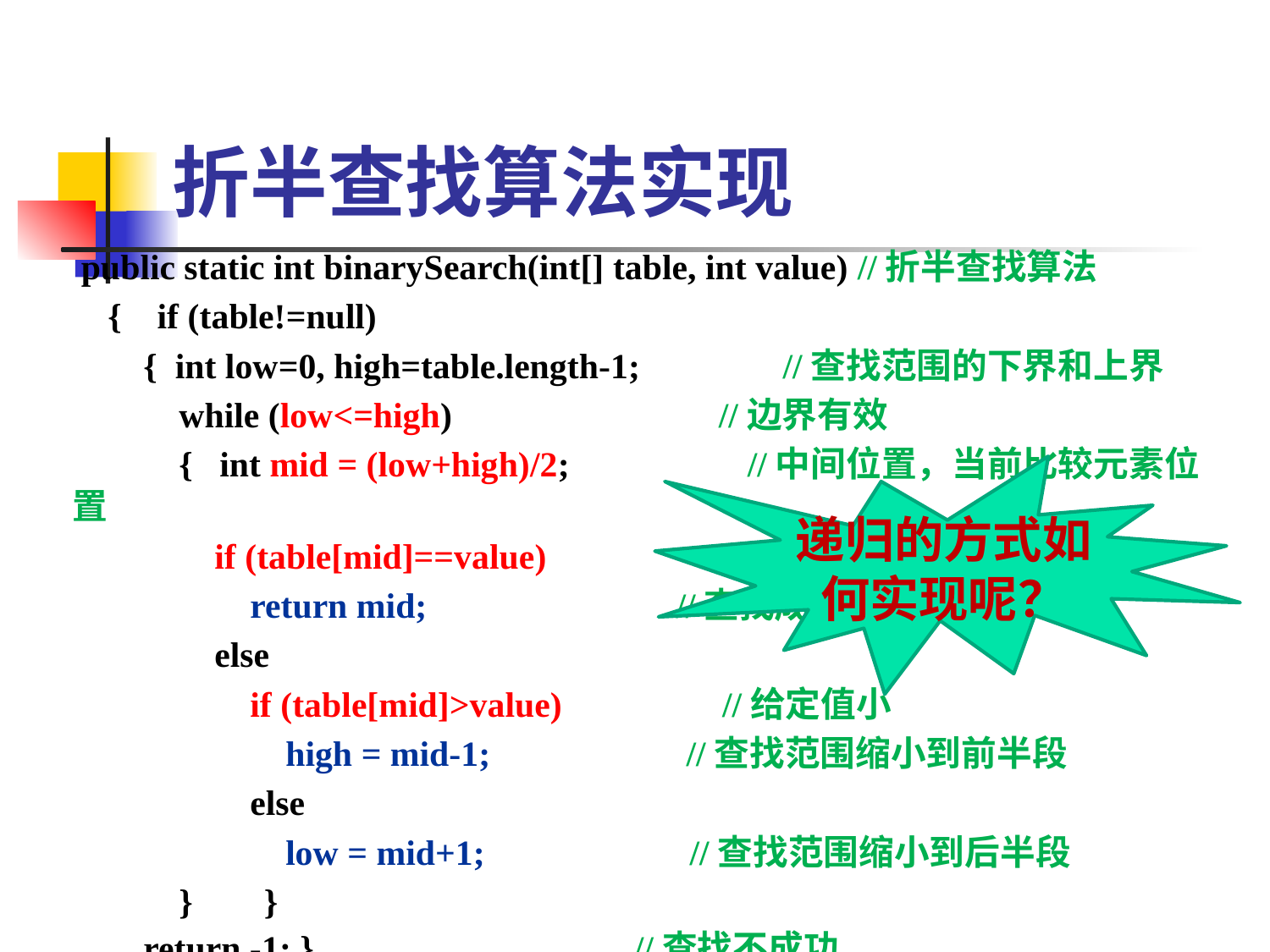

# 折半查找算法实现
 public static int binarySearch(int[] table, int value) //折半查找算法
    {    if (table!=null)
        {  int low=0, high=table.length-1;                //查找范围的下界和上界
            while (low<=high)                              //边界有效
            {   int mid = (low+high)/2;                    //中间位置，当前比较元素位置
                if (table[mid]==value)
                    return mid;                            //查找成功
                else
                    if (table[mid]>value)                  //给定值小
                        high = mid-1;                      //查找范围缩小到前半段
                    else
                        low = mid+1;                       //查找范围缩小到后半段
            }        }
        return -1; }                                    //查找不成功

递归的方式如何实现呢？
22